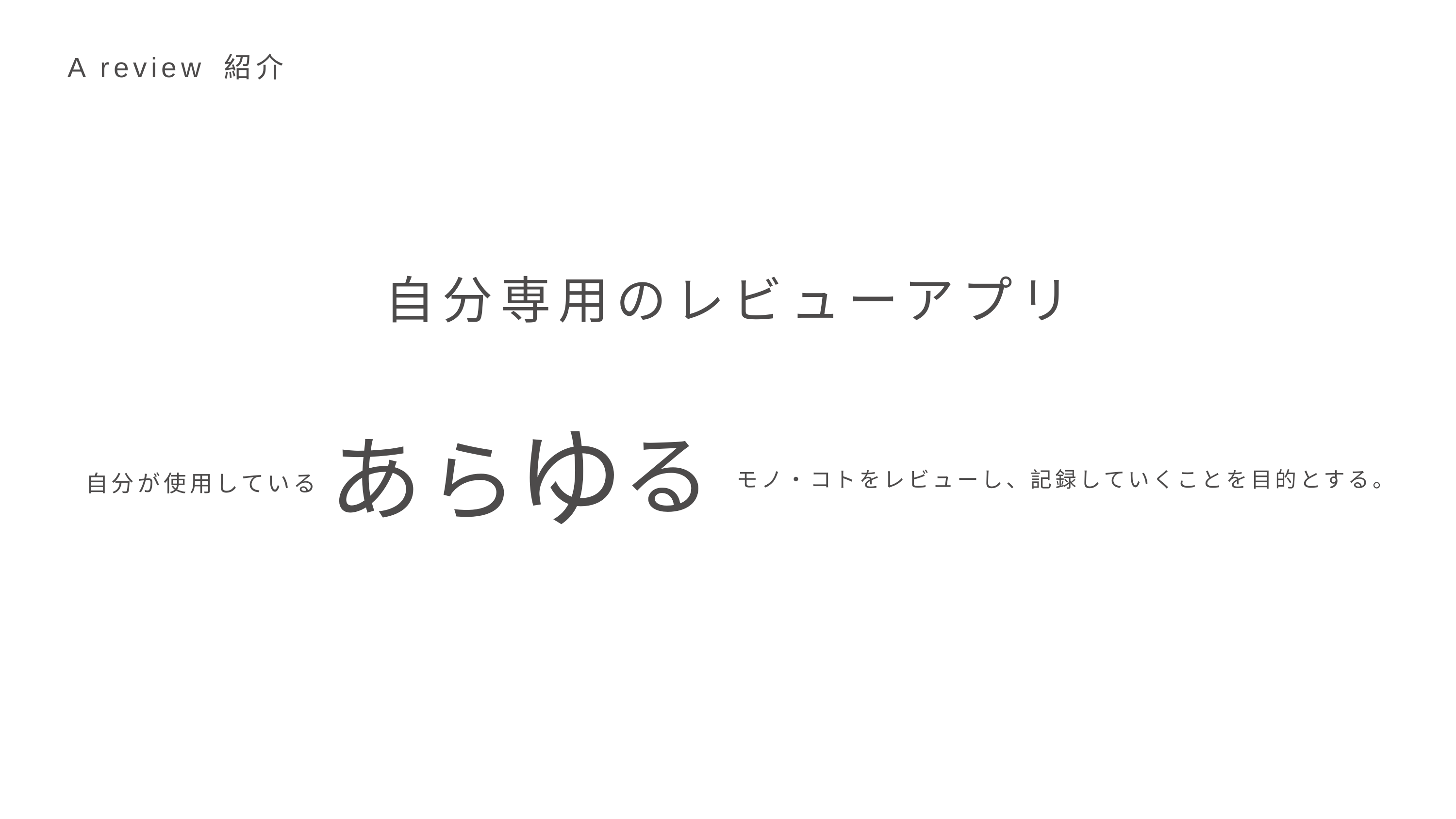

A review 紹介
自分専用のレビューアプリ
ゆ
あ
る
ら
モノ・コトをレビューし、記録していくことを目的とする。
自分が使用している